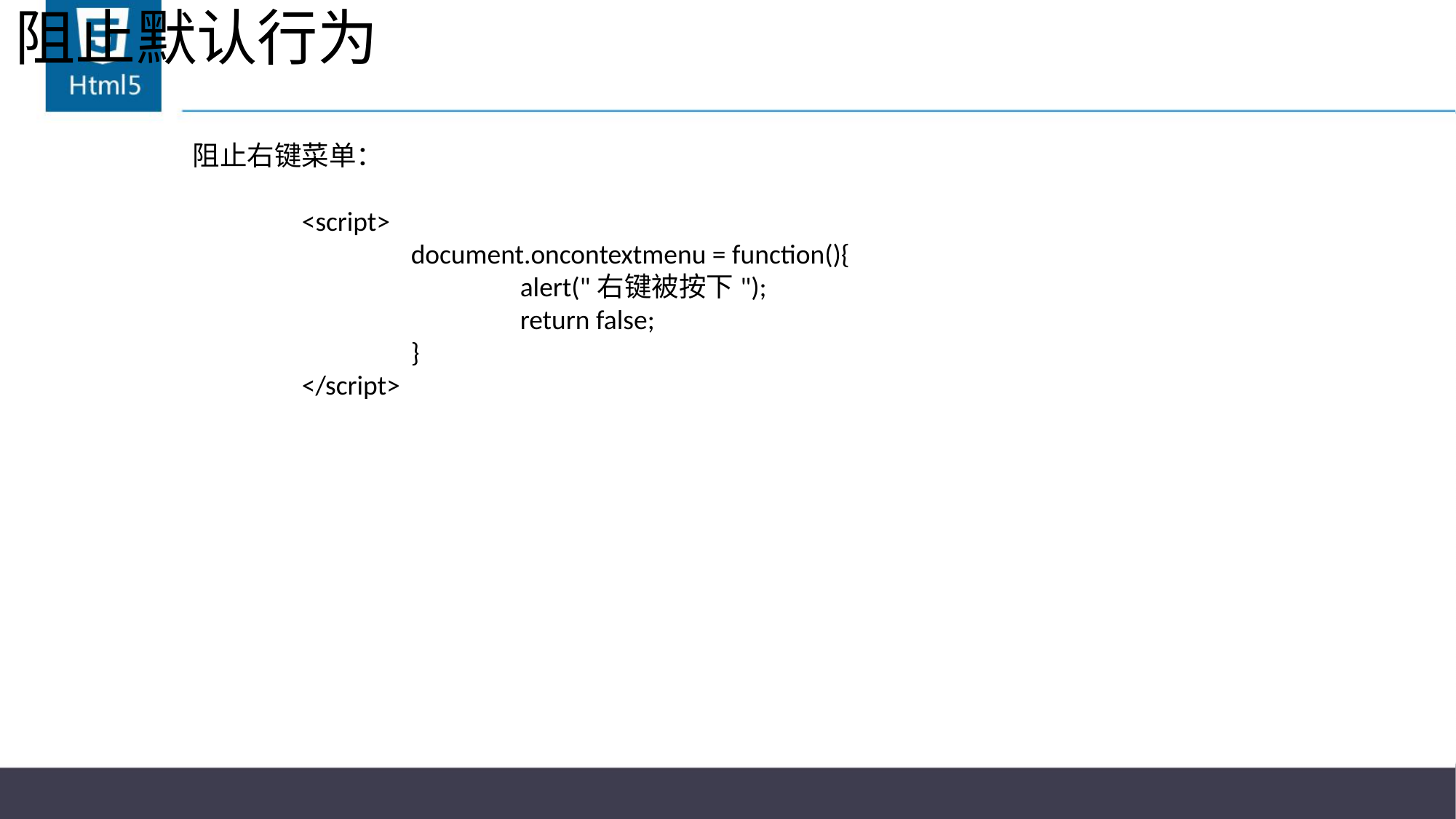

# 阻止默认行为
阻止右键菜单：

	<script>
		document.oncontextmenu = function(){
			alert("右键被按下");
			return false;
		}
	</script>